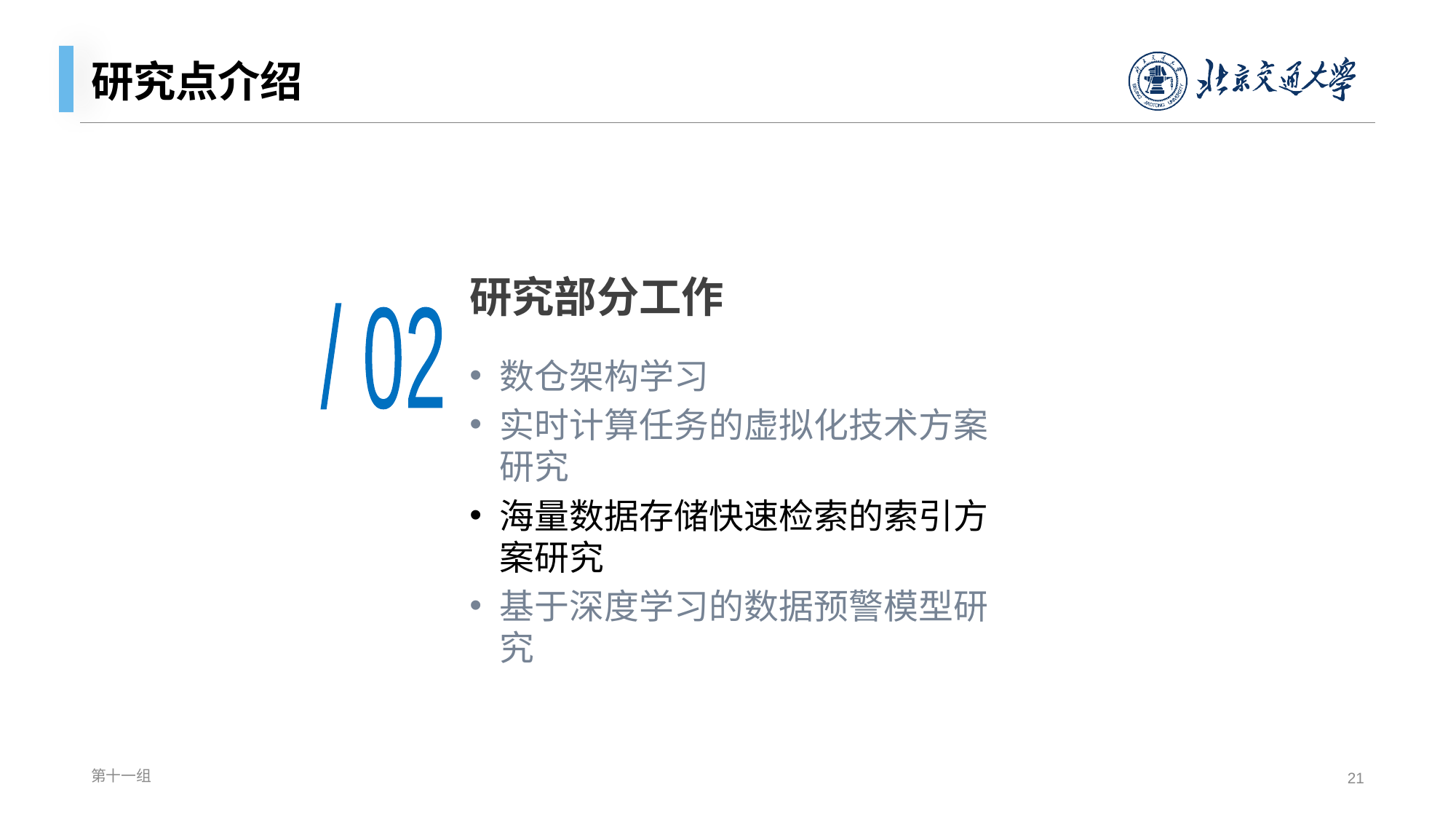

# 研究点介绍
研究部分工作
/ 02
数仓架构学习
实时计算任务的虚拟化技术方案研究
海量数据存储快速检索的索引方案研究
基于深度学习的数据预警模型研究
第十一组
21